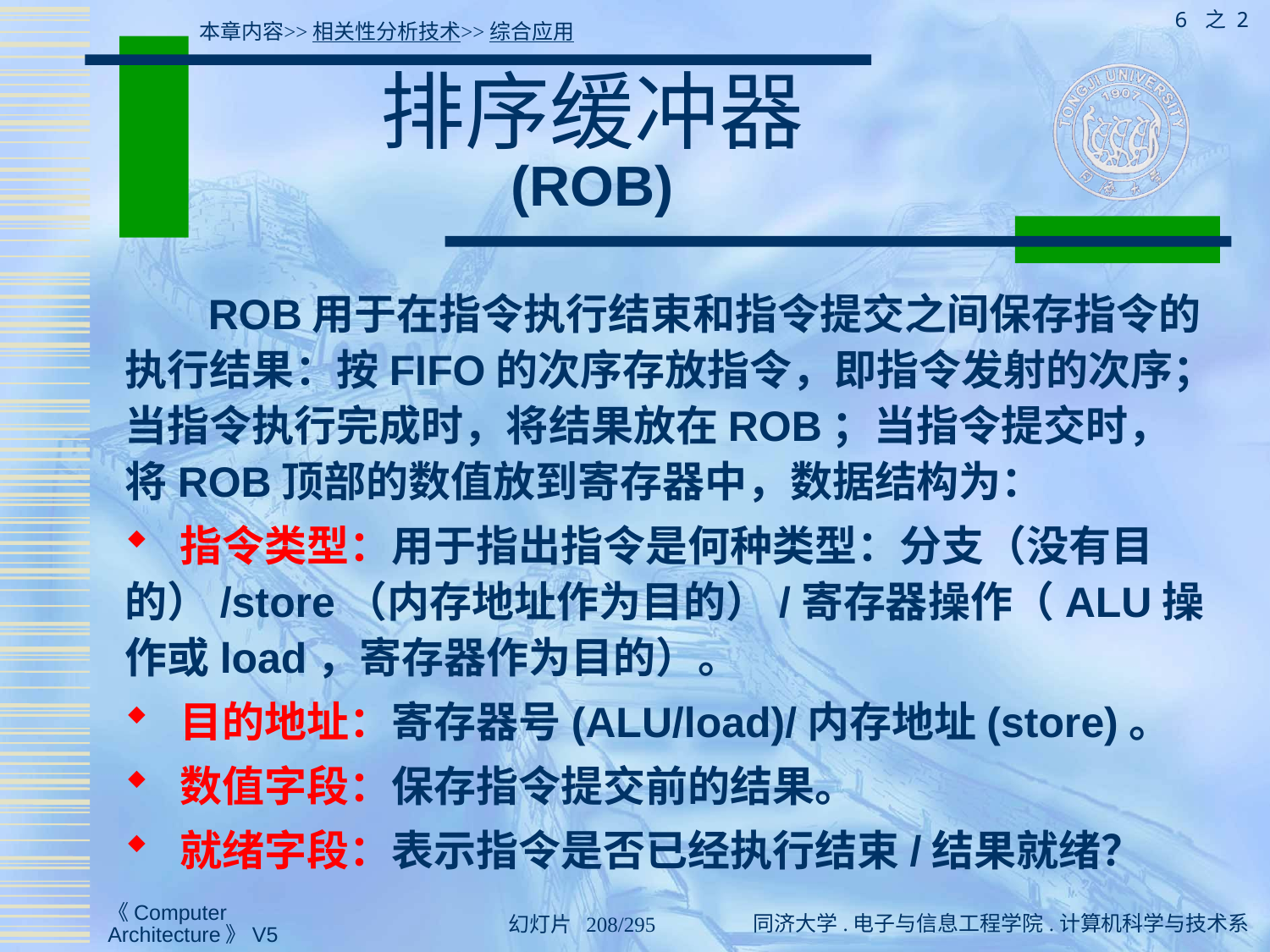

6 之 2
本章内容>>相关性分析技术>>综合应用
# 排序缓冲器 (ROB)
       ROB用于在指令执行结束和指令提交之间保存指令的执行结果：按FIFO的次序存放指令，即指令发射的次序；当指令执行完成时，将结果放在ROB；当指令提交时，将ROB顶部的数值放到寄存器中，数据结构为：
  指令类型：用于指出指令是何种类型：分支（没有目的）/store（内存地址作为目的）/寄存器操作（ALU操作或load，寄存器作为目的）。
  目的地址：寄存器号(ALU/load)/内存地址(store)。
  数值字段：保存指令提交前的结果。
  就绪字段：表示指令是否已经执行结束/结果就绪？